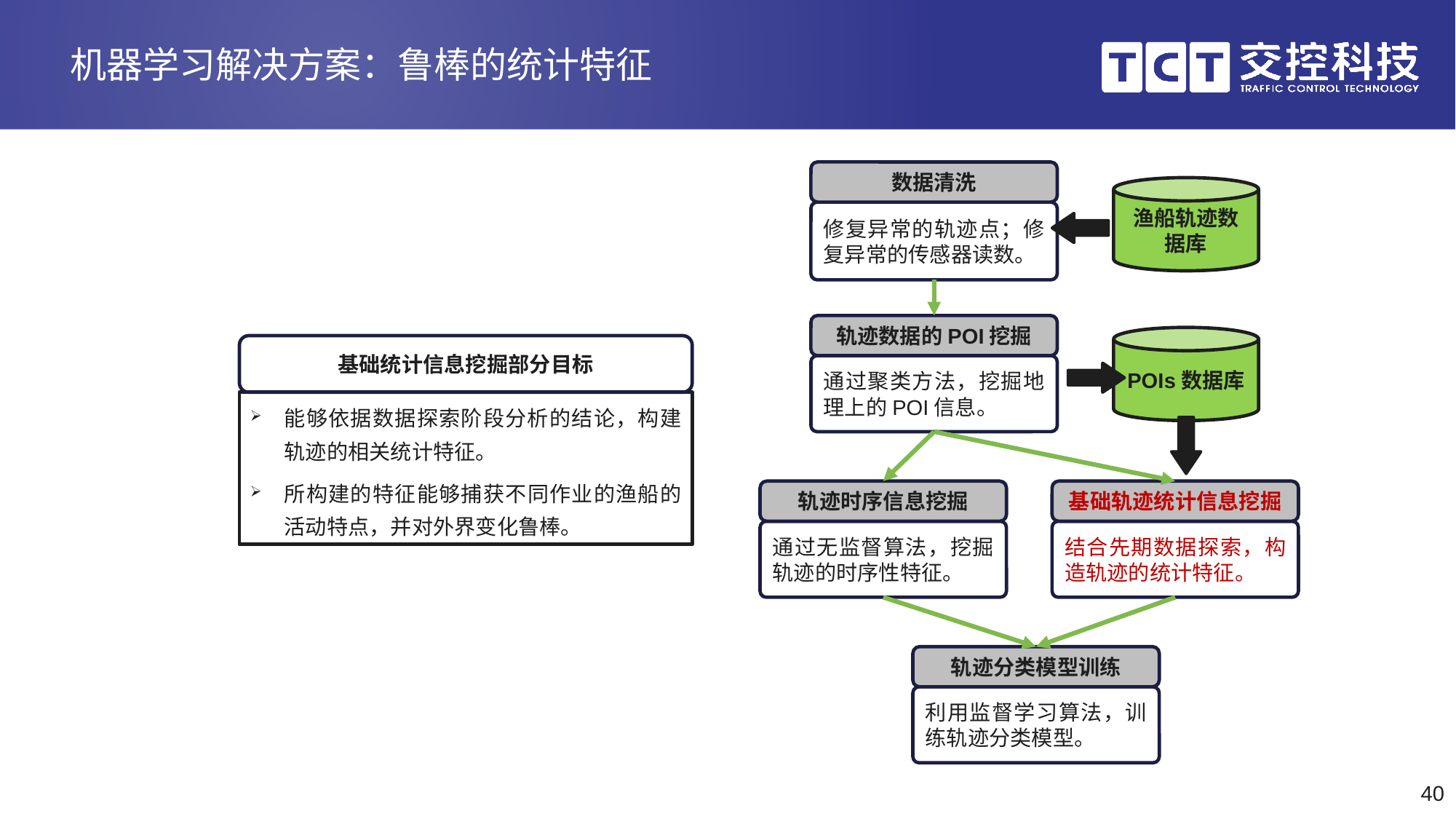

# 机器学习解决方案：鲁棒的统计特征
数据清洗
修复异常的轨迹点；修复异常的传感器读数。
渔船轨迹数据库

轨迹数据的POI挖掘
通过聚类方法，挖掘地理上的POI信息。
POIs数据库
基础统计信息挖掘部分目标
能够依据数据探索阶段分析的结论，构建轨迹的相关统计特征。
所构建的特征能够捕获不同作业的渔船的活动特点，并对外界变化鲁棒。

轨迹时序信息挖掘
通过无监督算法，挖掘轨迹的时序性特征。
基础轨迹统计信息挖掘
结合先期数据探索，构造轨迹的统计特征。
轨迹分类模型训练
利用监督学习算法，训练轨迹分类模型。
40